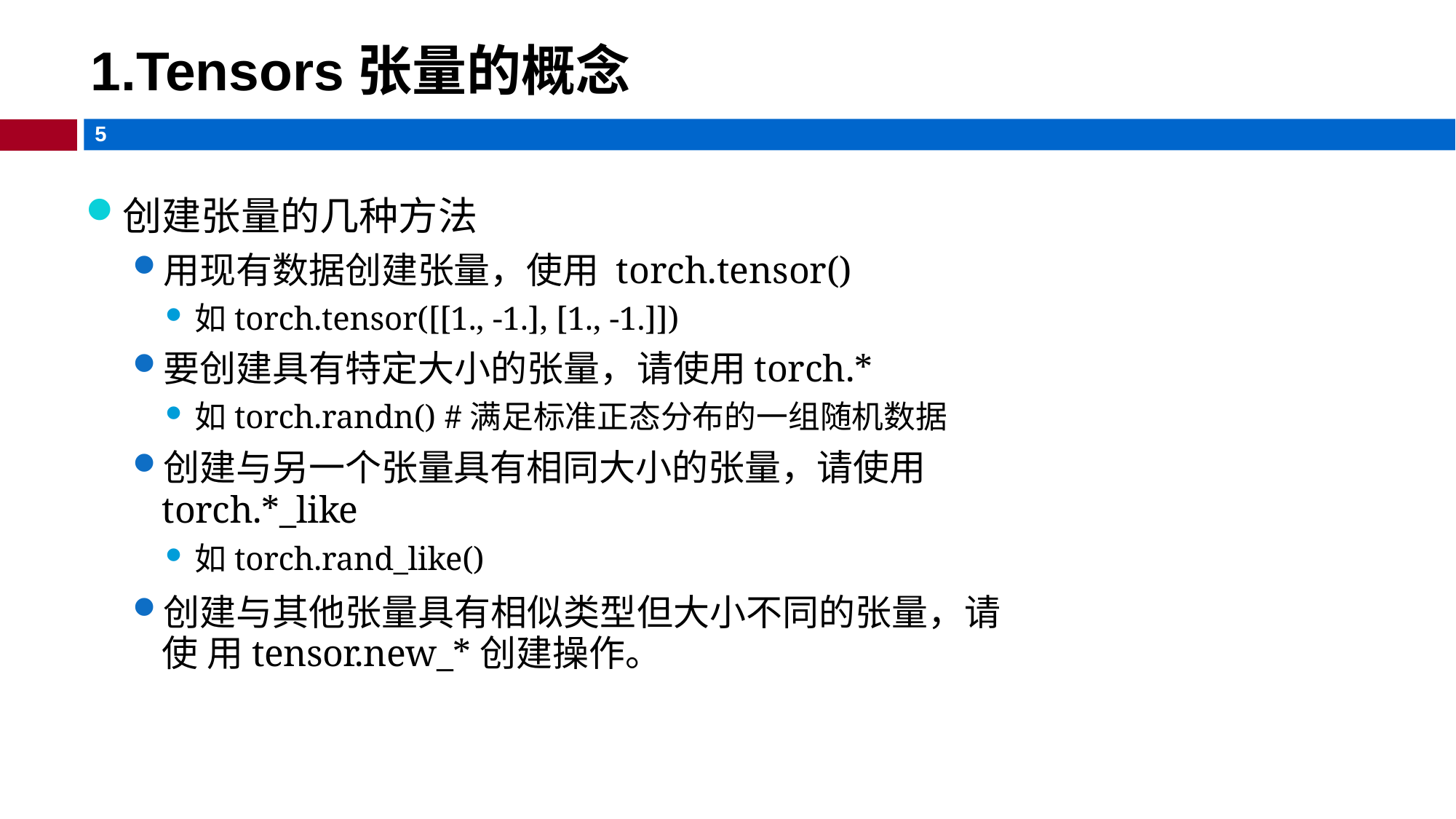

# 1.Tensors张量的概念
创建张量的几种方法
用现有数据创建张量，使用 torch.tensor()
如torch.tensor([[1., -1.], [1., -1.]])
要创建具有特定大小的张量，请使用torch.*
如torch.randn() #满足标准正态分布的一组随机数据
创建与另一个张量具有相同大小的张量，请使用
torch.*_like
如torch.rand_like()
创建与其他张量具有相似类型但大小不同的张量，请使 用tensor.new_*创建操作。